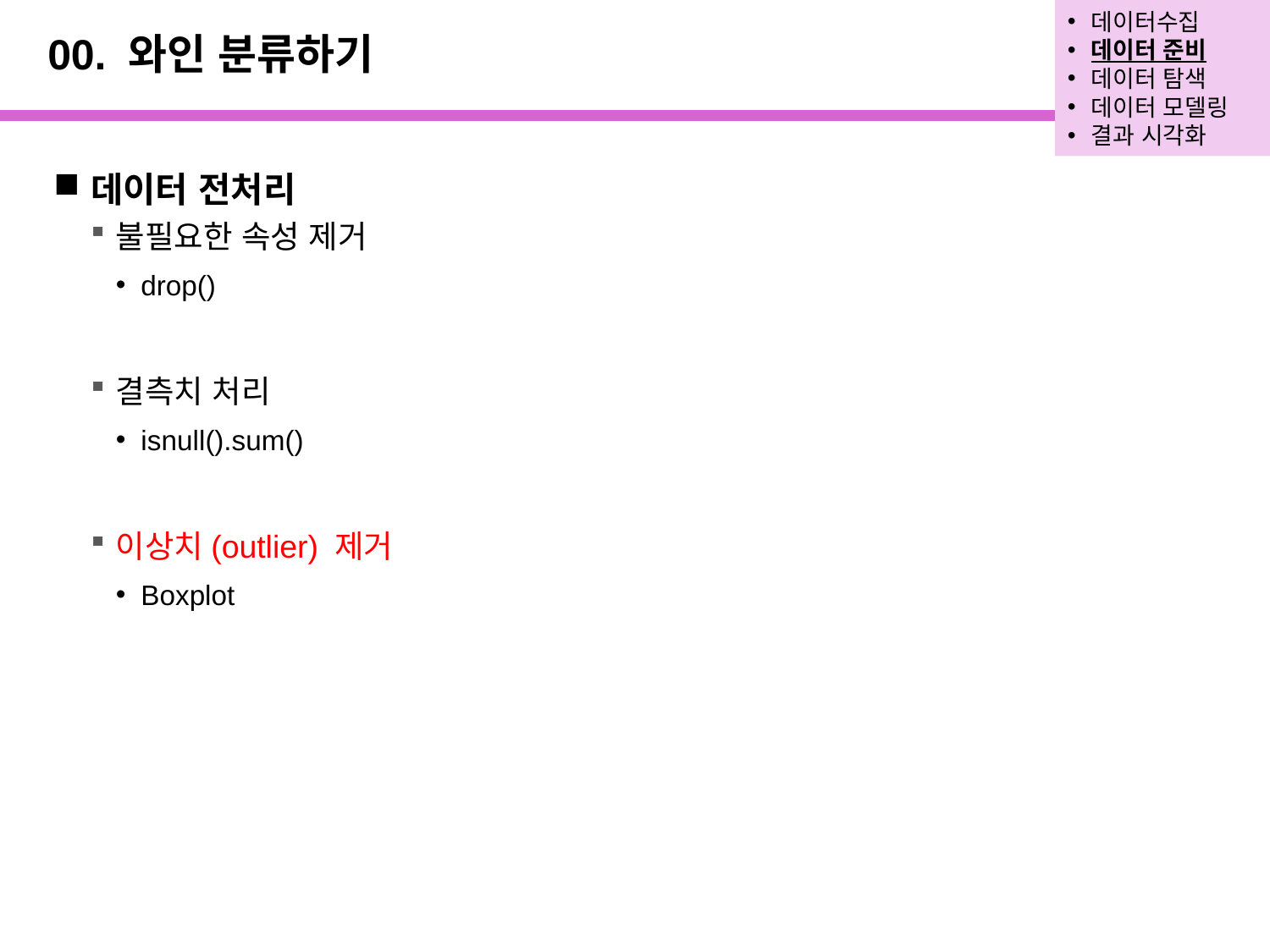

데이터수집
데이터 준비
데이터 탐색
데이터 모델링
결과 시각화
# 00. 와인 분류하기
데이터 전처리
불필요한 속성 제거
drop()

결측치 처리
isnull().sum()

이상치(outlier) 제거
Boxplot